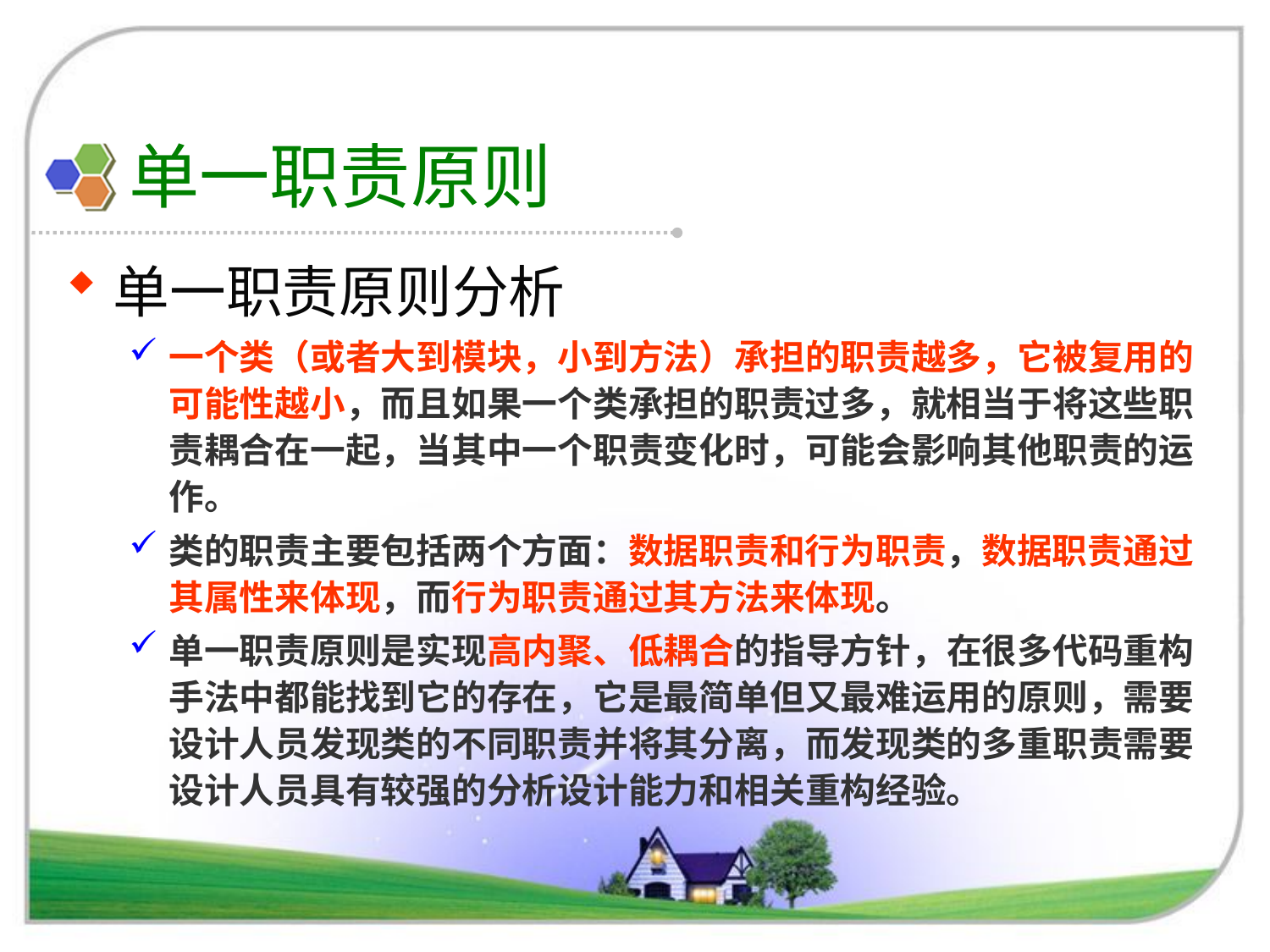

# 单一职责原则
单一职责原则分析
一个类（或者大到模块，小到方法）承担的职责越多，它被复用的可能性越小，而且如果一个类承担的职责过多，就相当于将这些职责耦合在一起，当其中一个职责变化时，可能会影响其他职责的运作。
类的职责主要包括两个方面：数据职责和行为职责，数据职责通过其属性来体现，而行为职责通过其方法来体现。
单一职责原则是实现高内聚、低耦合的指导方针，在很多代码重构手法中都能找到它的存在，它是最简单但又最难运用的原则，需要设计人员发现类的不同职责并将其分离，而发现类的多重职责需要设计人员具有较强的分析设计能力和相关重构经验。